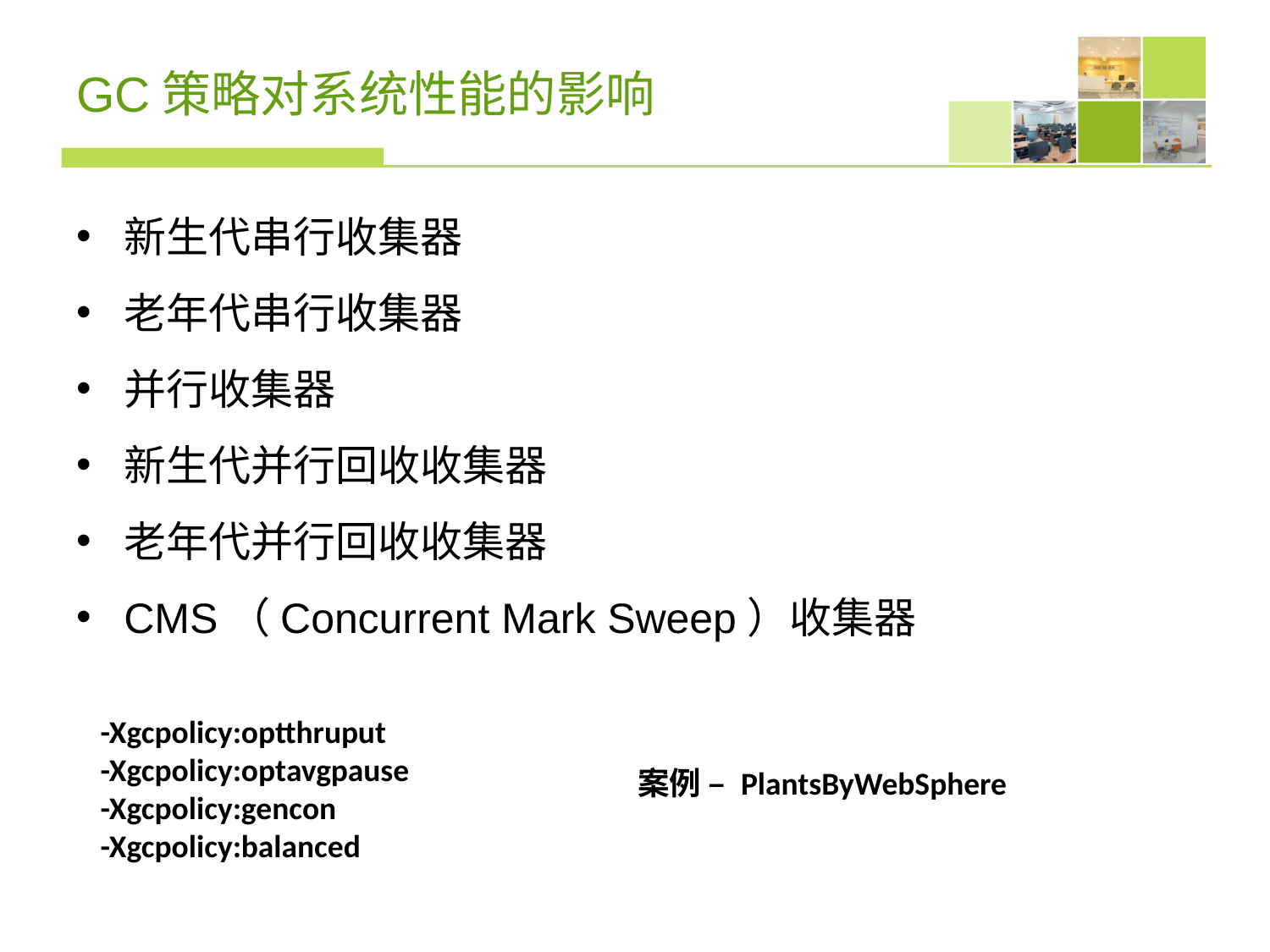

# GC策略对系统性能的影响
新生代串行收集器
老年代串行收集器
并行收集器
新生代并行回收收集器
老年代并行回收收集器
CMS（Concurrent Mark Sweep）收集器

-Xgcpolicy:optthruput
-Xgcpolicy:optavgpause
-Xgcpolicy:gencon
-Xgcpolicy:balanced

案例 – PlantsByWebSphere